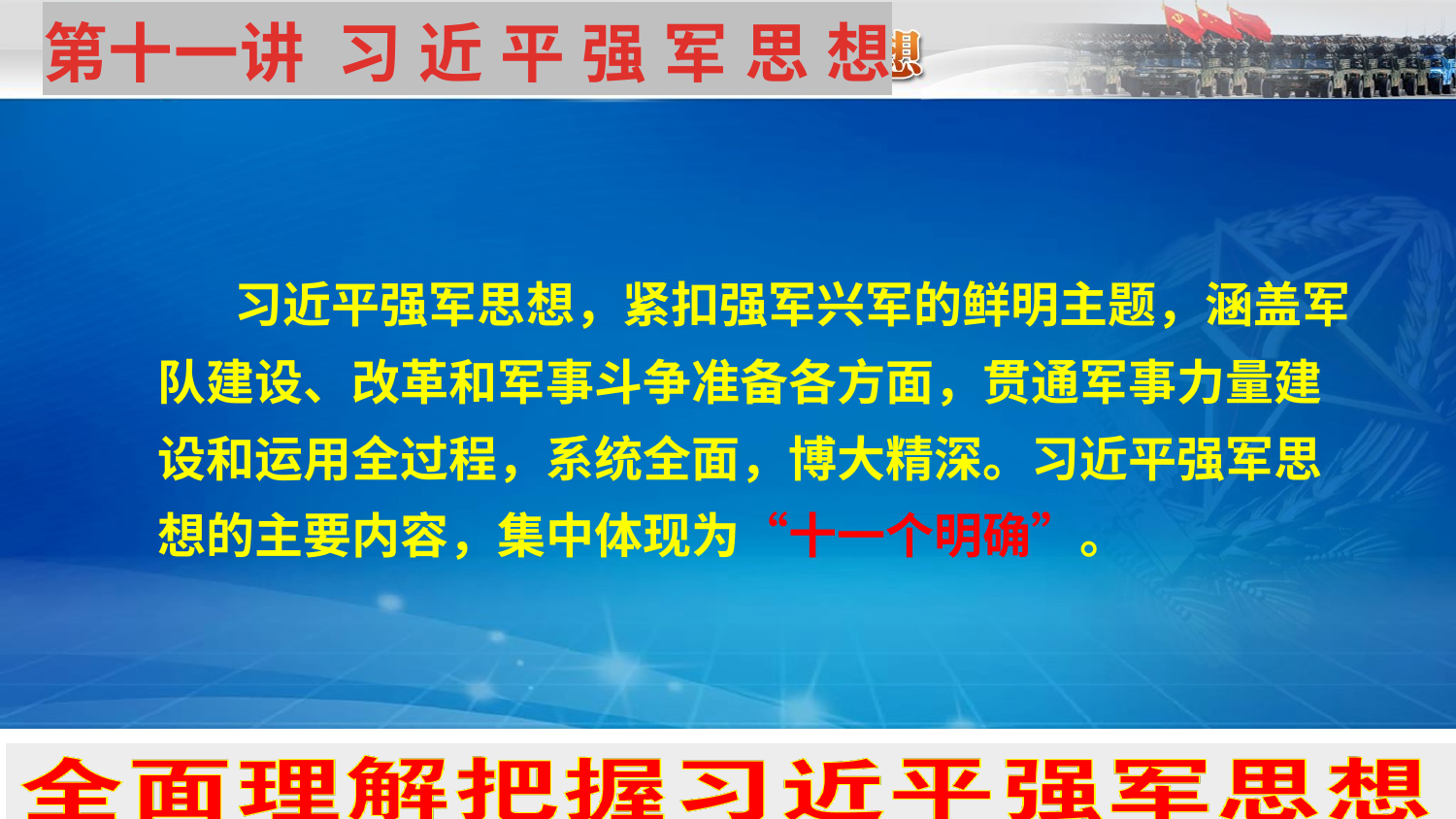

习近平强军思想，紧扣强军兴军的鲜明主题，涵盖军队建设、改革和军事斗争准备各方面，贯通军事力量建设和运用全过程，系统全面，博大精深。习近平强军思想的主要内容，集中体现为“十一个明确”。